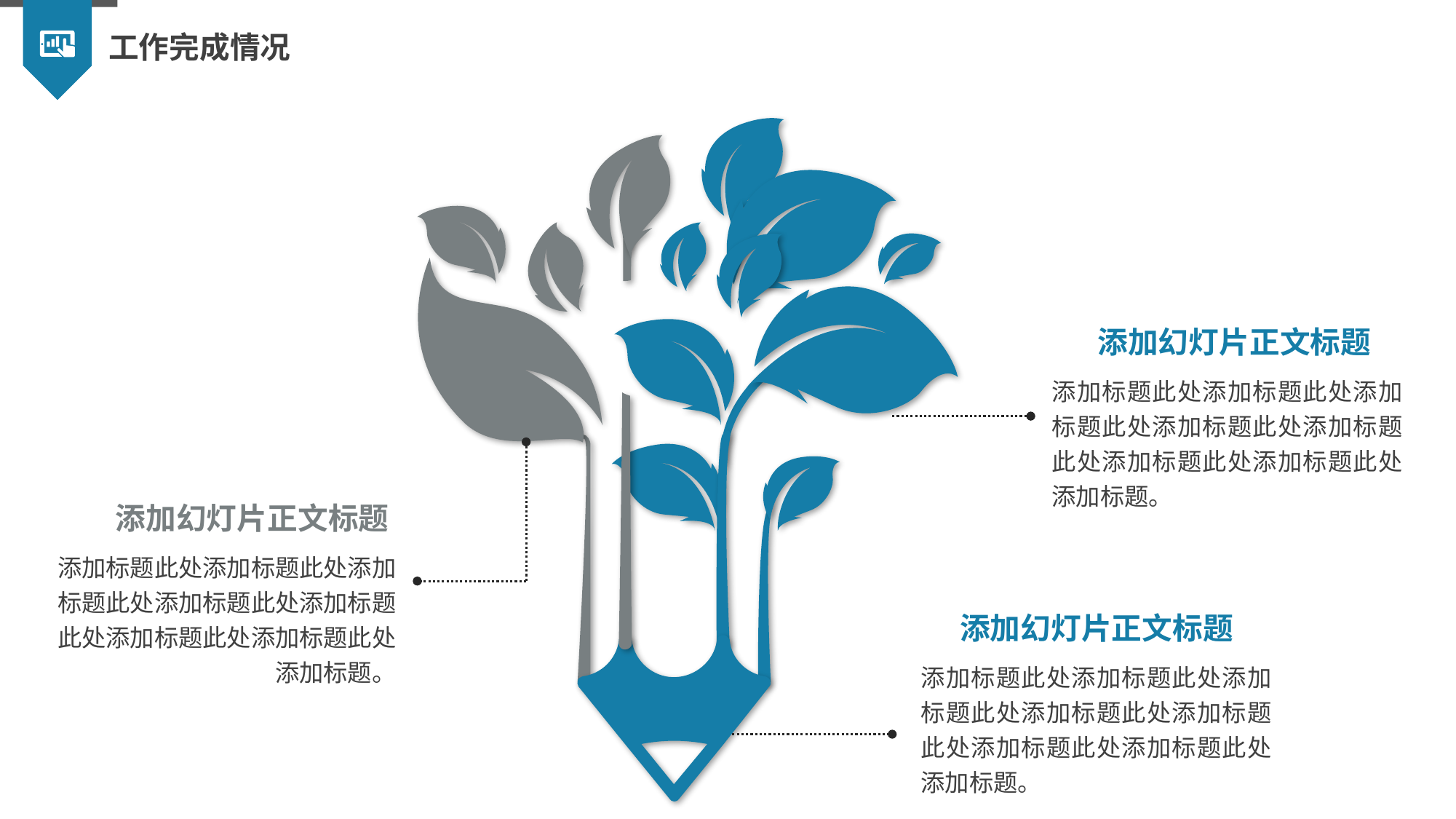

添加幻灯片正文标题

添加标题此处添加标题此处添加标题此处添加标题此处添加标题此处添加标题此处添加标题此处添加标题。

添加幻灯片正文标题
添加标题此处添加标题此处添加标题此处添加标题此处添加标题此处添加标题此处添加标题此处添加标题。
添加幻灯片正文标题

添加标题此处添加标题此处添加标题此处添加标题此处添加标题此处添加标题此处添加标题此处添加标题。